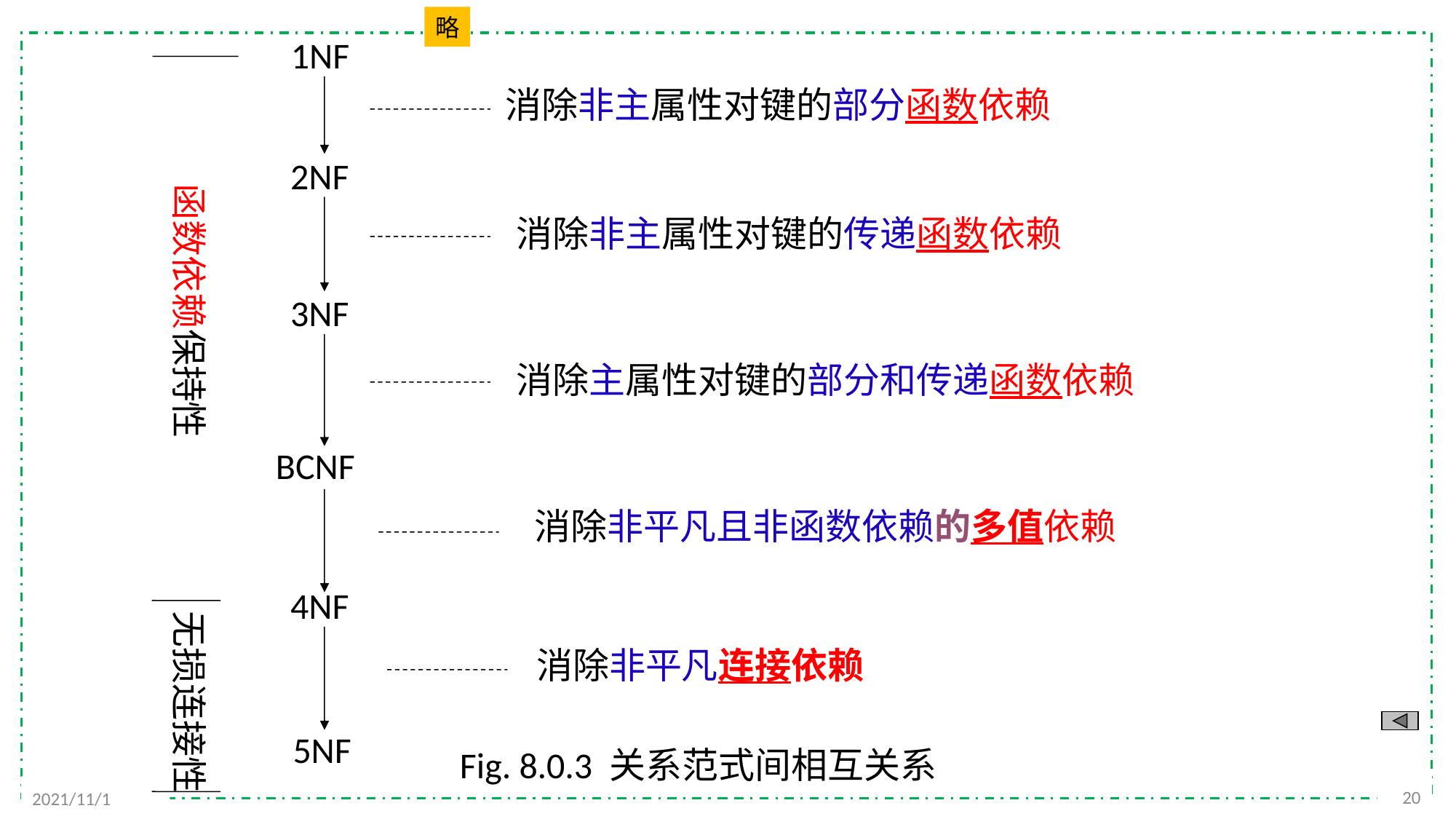

略
1NF

消除非主属性对键的部分函数依赖

2NF
函数依赖保持性

消除非主属性对键的传递函数依赖

3NF

消除主属性对键的部分和传递函数依赖

BCNF

消除非平凡且非函数依赖的多值依赖

4NF
无损连接性

消除非平凡连接依赖

5NF
Fig. 8.0.3 关系范式间相互关系
20
2021/11/1